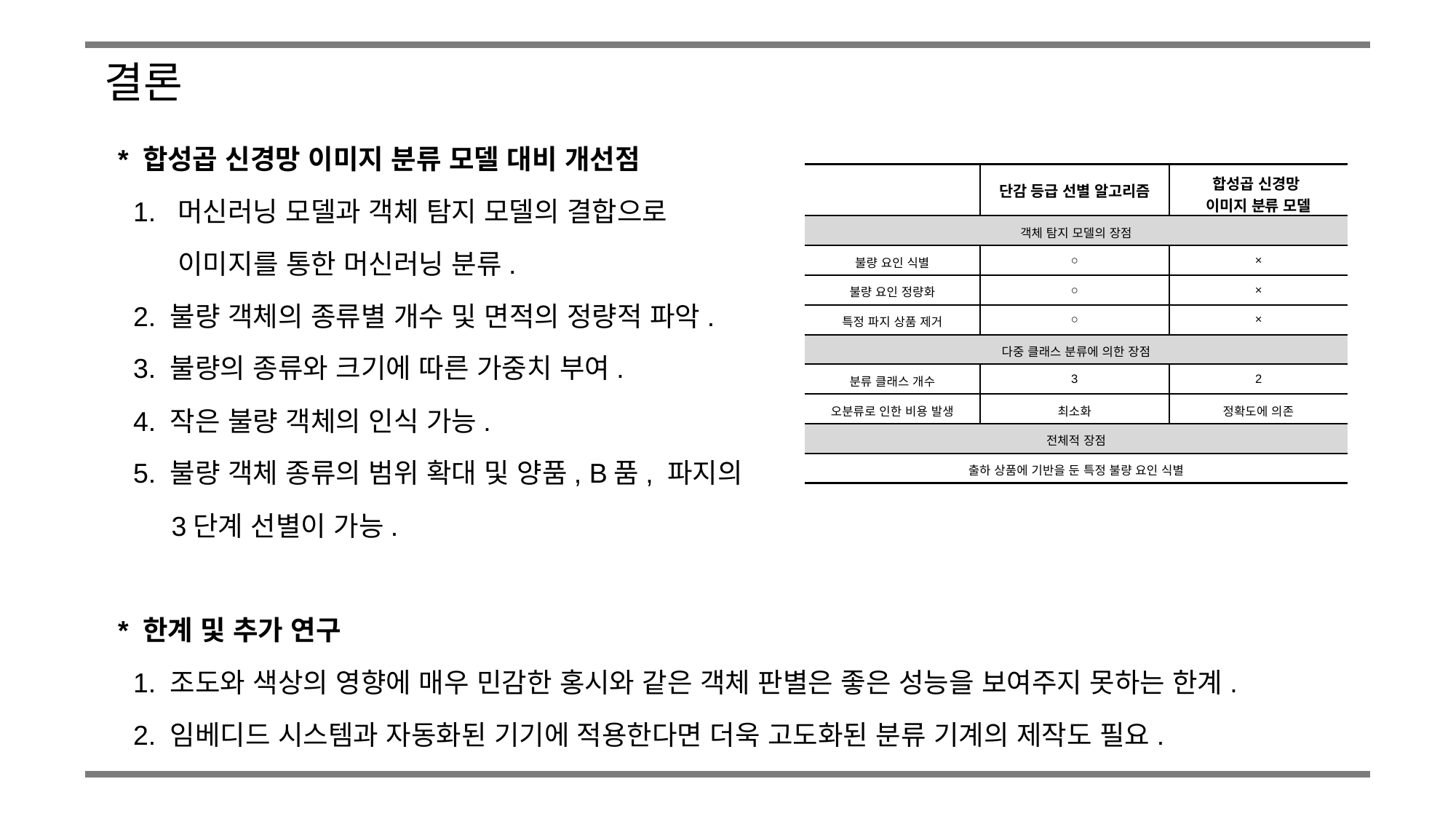

결론
* 합성곱 신경망 이미지 분류 모델 대비 개선점
  1.  머신러닝 모델과 객체 탐지 모델의 결합으로
       이미지를 통한 머신러닝 분류.
  2. 불량 객체의 종류별 개수 및 면적의 정량적 파악.
  3. 불량의 종류와 크기에 따른 가중치 부여.
  4. 작은 불량 객체의 인식 가능.
  5. 불량 객체 종류의 범위 확대 및 양품, B품, 파지의
       3단계 선별이 가능.

* 한계 및 추가 연구
  1. 조도와 색상의 영향에 매우 민감한 홍시와 같은 객체 판별은 좋은 성능을 보여주지 못하는 한계.
  2. 임베디드 시스템과 자동화된 기기에 적용한다면 더욱 고도화된 분류 기계의 제작도 필요.
|  | 단감 등급 선별 알고리즘 | 합성곱 신경망 이미지 분류 모델 |
| --- | --- | --- |
| 객체 탐지 모델의 장점 |  |  |
| 불량 요인 식별 | ○ | × |
| 불량 요인 정량화 | ○ | × |
| 특정 파지 상품 제거 | ○ | × |
| 다중 클래스 분류에 의한 장점 |  |  |
| 분류 클래스 개수 | 3 | 2 |
| 오분류로 인한 비용 발생 | 최소화 | 정확도에 의존 |
| 전체적 장점 |  |  |
| 출하 상품에 기반을 둔 특정 불량 요인 식별 |  |  |